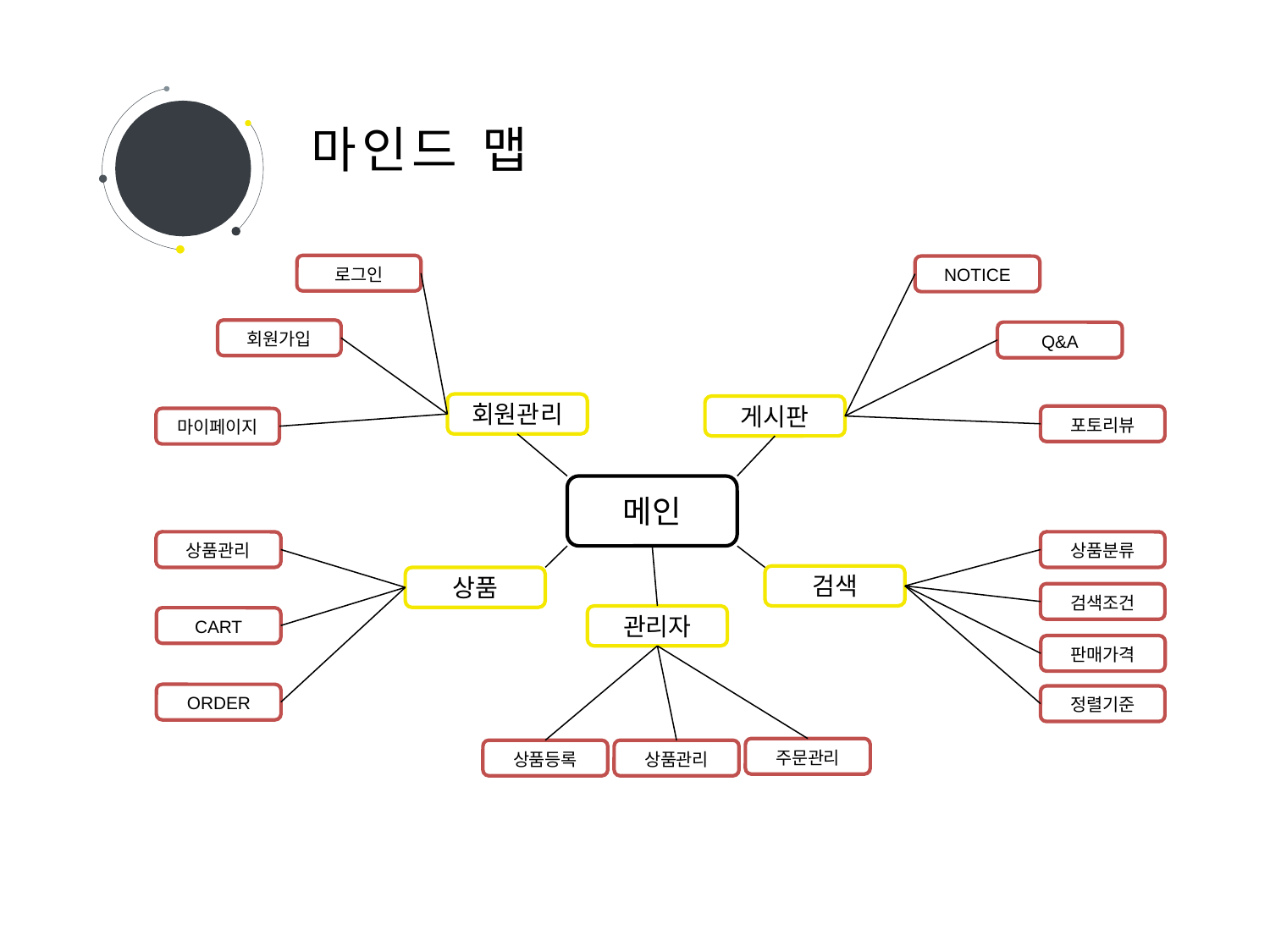

01

마인드 맵

로그인
NOTICE
회원가입
Q&A
회원관리
게시판
포토리뷰
마이페이지
메인
상품관리
상품분류
검색
상품
검색조건
관리자
CART
판매가격
ORDER
정렬기준
주문관리
상품등록
상품관리